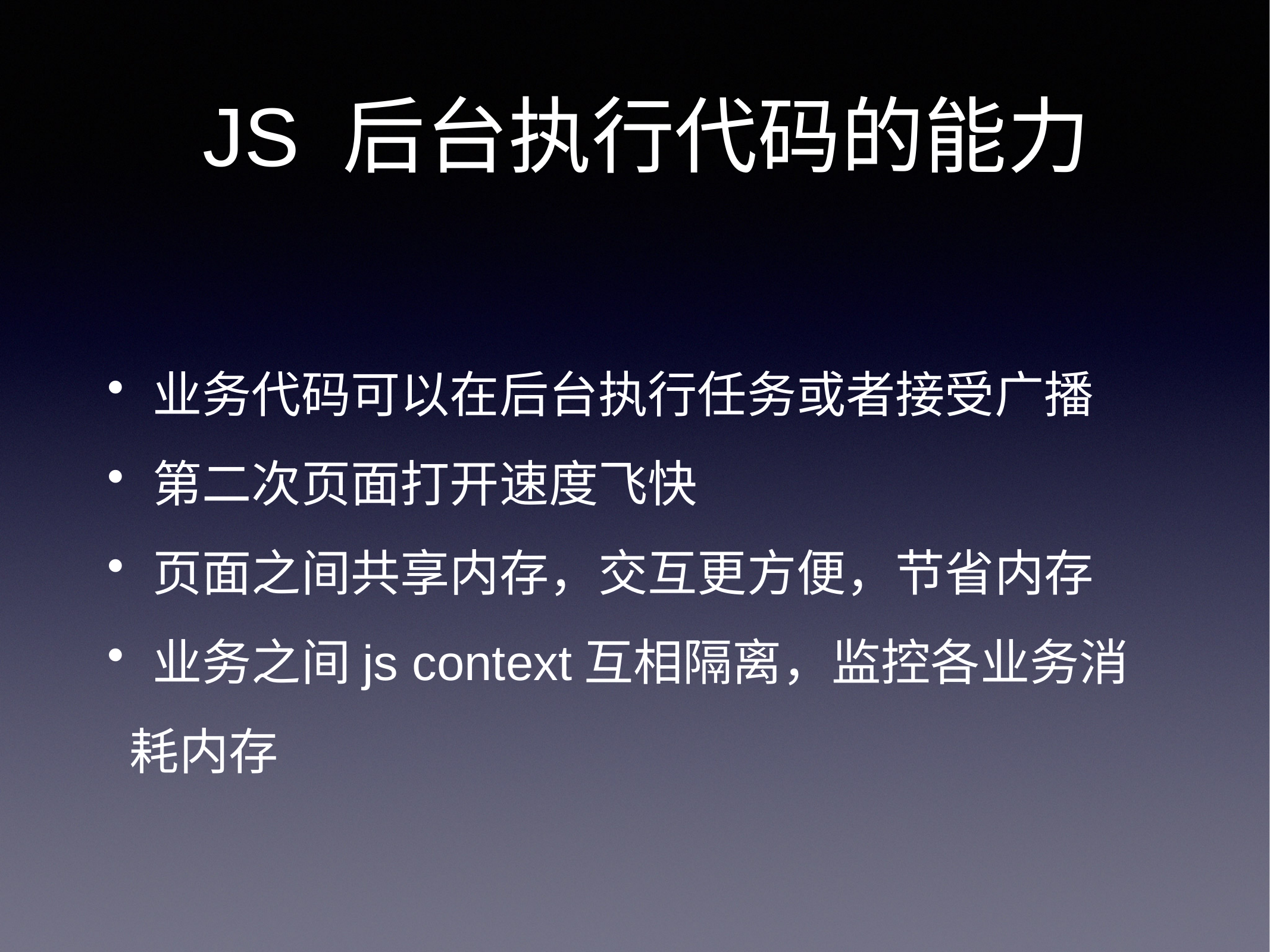

JS 后台执行代码的能力
 业务代码可以在后台执行任务或者接受广播
 第二次页面打开速度飞快
 页面之间共享内存，交互更方便，节省内存
 业务之间js context互相隔离，监控各业务消耗内存